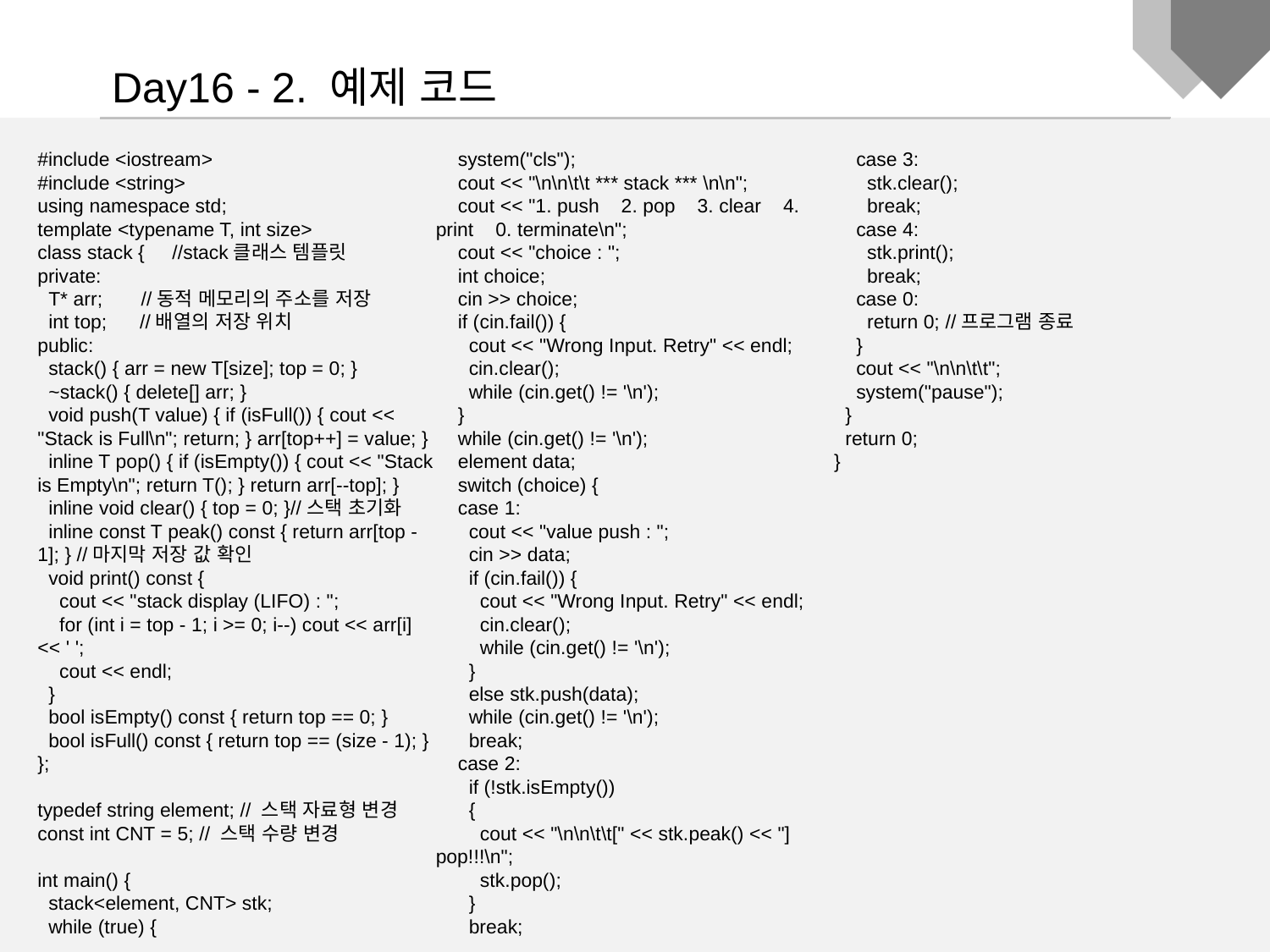

Day16 - 2. 예제 코드
#include <iostream>
#include <string>
using namespace std;
template <typename T, int size>
class stack {     //stack클래스 템플릿
private:
  T* arr;       //동적 메모리의 주소를 저장
  int top;      //배열의 저장 위치
public:
  stack() { arr = new T[size]; top = 0; }
  ~stack() { delete[] arr; }
  void push(T value) { if (isFull()) { cout << "Stack is Full\n"; return; } arr[top++] = value; }
  inline T pop() { if (isEmpty()) { cout << "Stack is Empty\n"; return T(); } return arr[--top]; }
  inline void clear() { top = 0; }//스택 초기화
  inline const T peak() const { return arr[top - 1]; } //마지막 저장 값 확인
  void print() const {
    cout << "stack display (LIFO) : ";
    for (int i = top - 1; i >= 0; i--) cout << arr[i] << ' ';
    cout << endl;
  }
  bool isEmpty() const { return top == 0; }
  bool isFull() const { return top == (size - 1); }
};

typedef string element; // 스택 자료형 변경
const int CNT = 5; // 스택 수량 변경

int main() {
  stack<element, CNT> stk;
  while (true) {
    system("cls");
    cout << "\n\n\t\t *** stack *** \n\n";
    cout << "1. push    2. pop    3. clear    4. print    0. terminate\n";
    cout << "choice : ";
    int choice;
    cin >> choice;
    if (cin.fail()) {
      cout << "Wrong Input. Retry" << endl;
      cin.clear();
      while (cin.get() != '\n');
    }
    while (cin.get() != '\n');
    element data;
    switch (choice) {
    case 1:
      cout << "value push : ";
      cin >> data;
      if (cin.fail()) {
        cout << "Wrong Input. Retry" << endl;
        cin.clear();
        while (cin.get() != '\n');
      }
      else stk.push(data);
      while (cin.get() != '\n');
      break;
    case 2:
      if (!stk.isEmpty())
      {
        cout << "\n\n\t\t[" << stk.peak() << "] pop!!!\n";
        stk.pop();
      }
      break;
    case 3:
      stk.clear();
      break;
    case 4:
      stk.print();
      break;
    case 0:
      return 0; //프로그램 종료
    }
    cout << "\n\n\t\t";
    system("pause");
  }
  return 0;
}